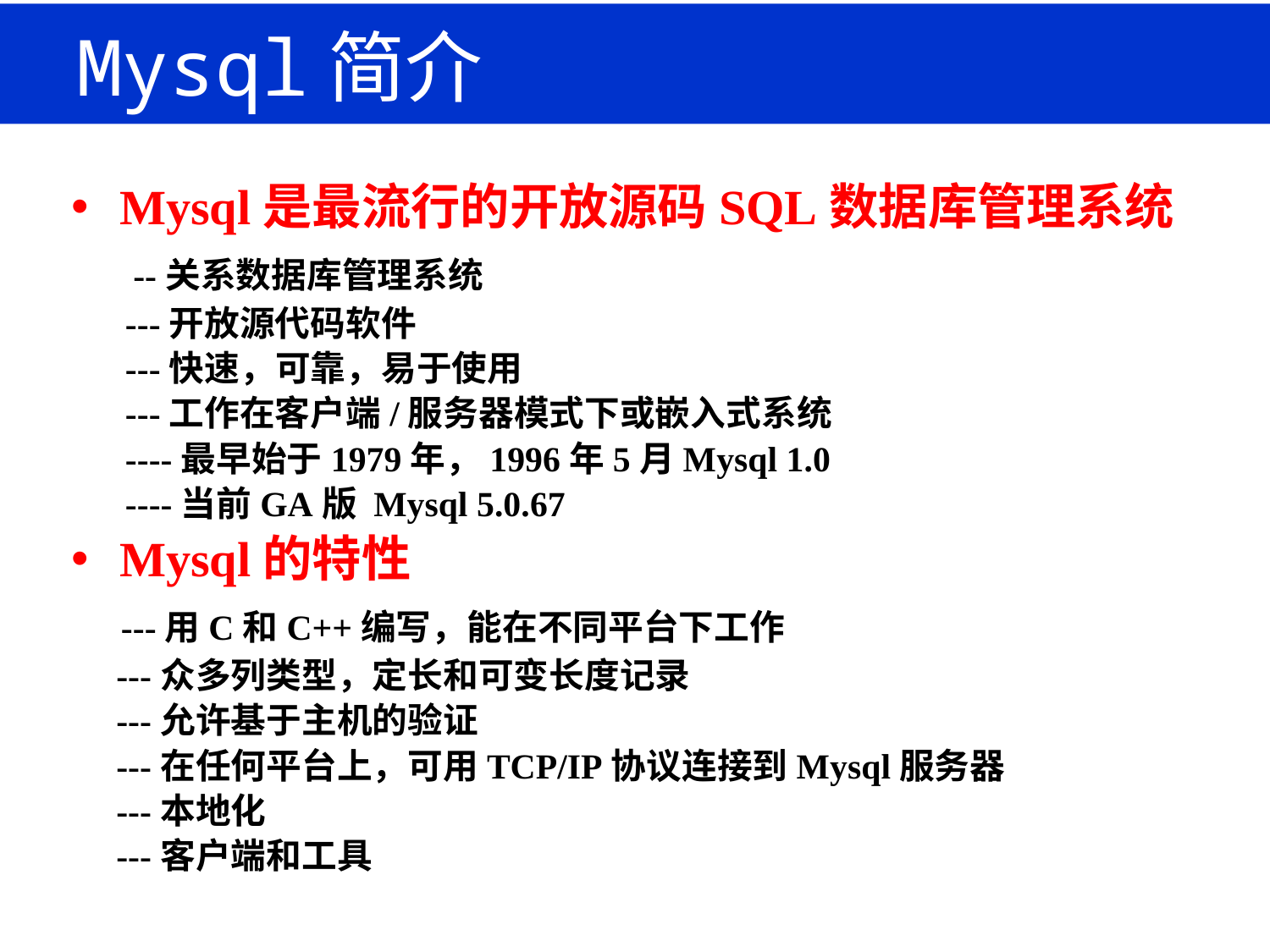

# Mysql简介
Mysql是最流行的开放源码SQL数据库管理系统
     --关系数据库管理系统
      ---开放源代码软件
      ---快速，可靠，易于使用
      ---工作在客户端/服务器模式下或嵌入式系统
      ----最早始于1979年，1996年5月Mysql 1.0
      ----当前GA版 Mysql 5.0.67
Mysql的特性
    ---用C和C++编写，能在不同平台下工作
     ---众多列类型，定长和可变长度记录
     ---允许基于主机的验证
     ---在任何平台上，可用TCP/IP协议连接到Mysql服务器
     ---本地化
     ---客户端和工具